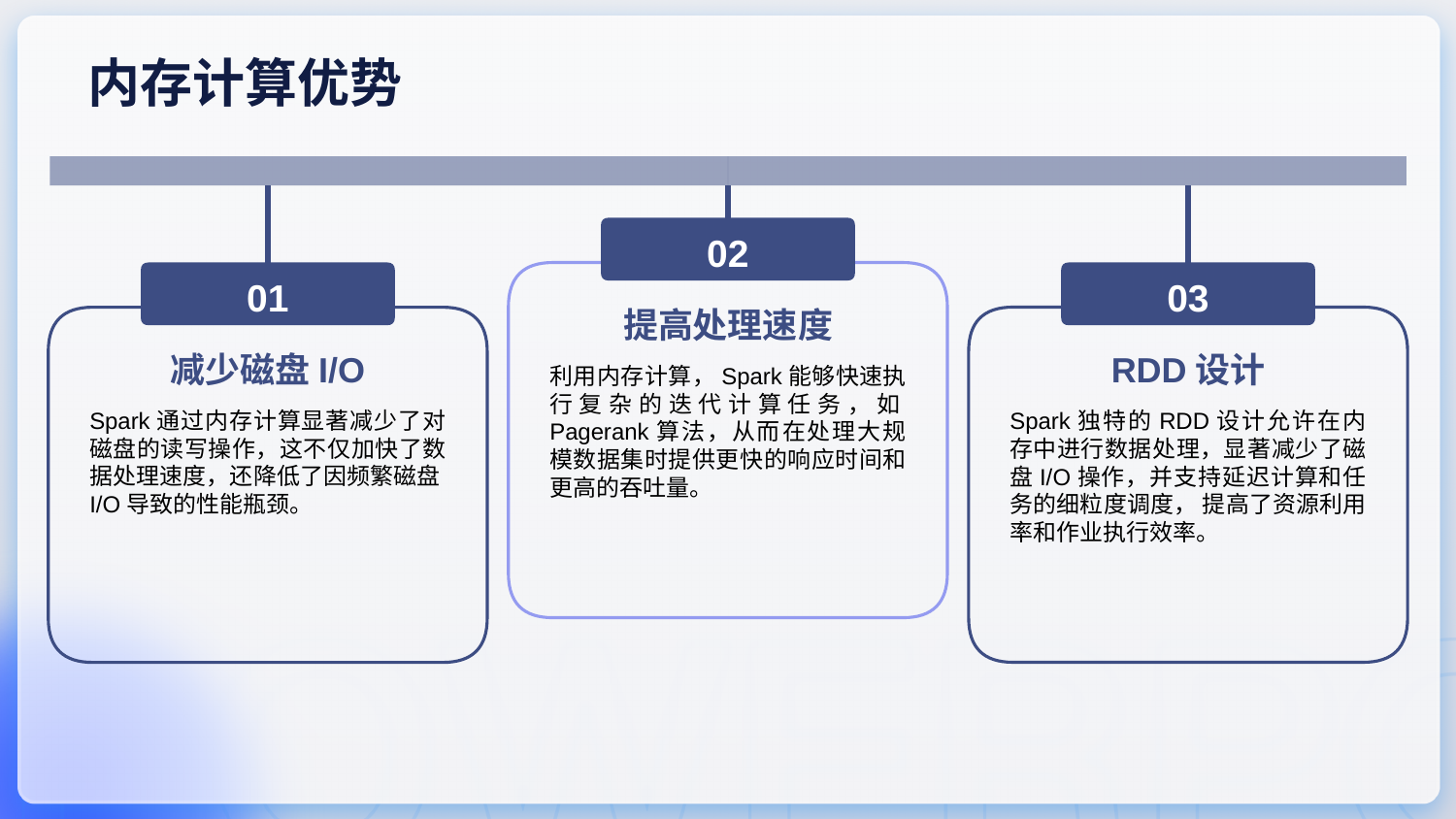

内存计算优势

02

01
03

提高处理速度

RDD设计
减少磁盘I/O
利用内存计算，Spark能够快速执行复杂的迭代计算任务，如Pagerank算法，从而在处理大规模数据集时提供更快的响应时间和更高的吞吐量。
Spark通过内存计算显著减少了对磁盘的读写操作，这不仅加快了数据处理速度，还降低了因频繁磁盘I/O导致的性能瓶颈。
Spark独特的RDD设计允许在内存中进行数据处理，显著减少了磁盘I/O操作，并支持延迟计算和任务的细粒度调度， 提高了资源利用率和作业执行效率。